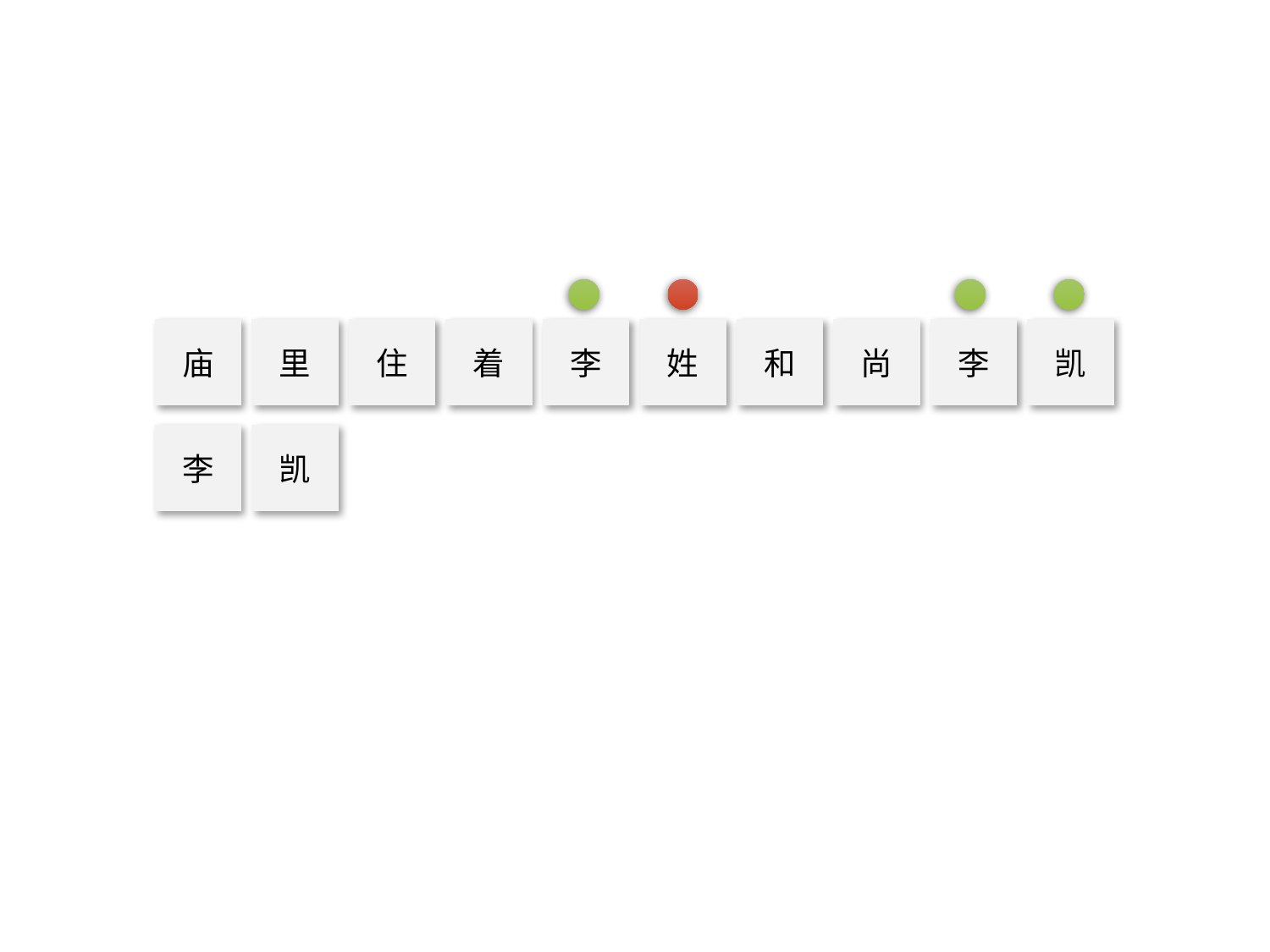

庙
里
住
着
李
姓
和
尚
李
凯
李
凯